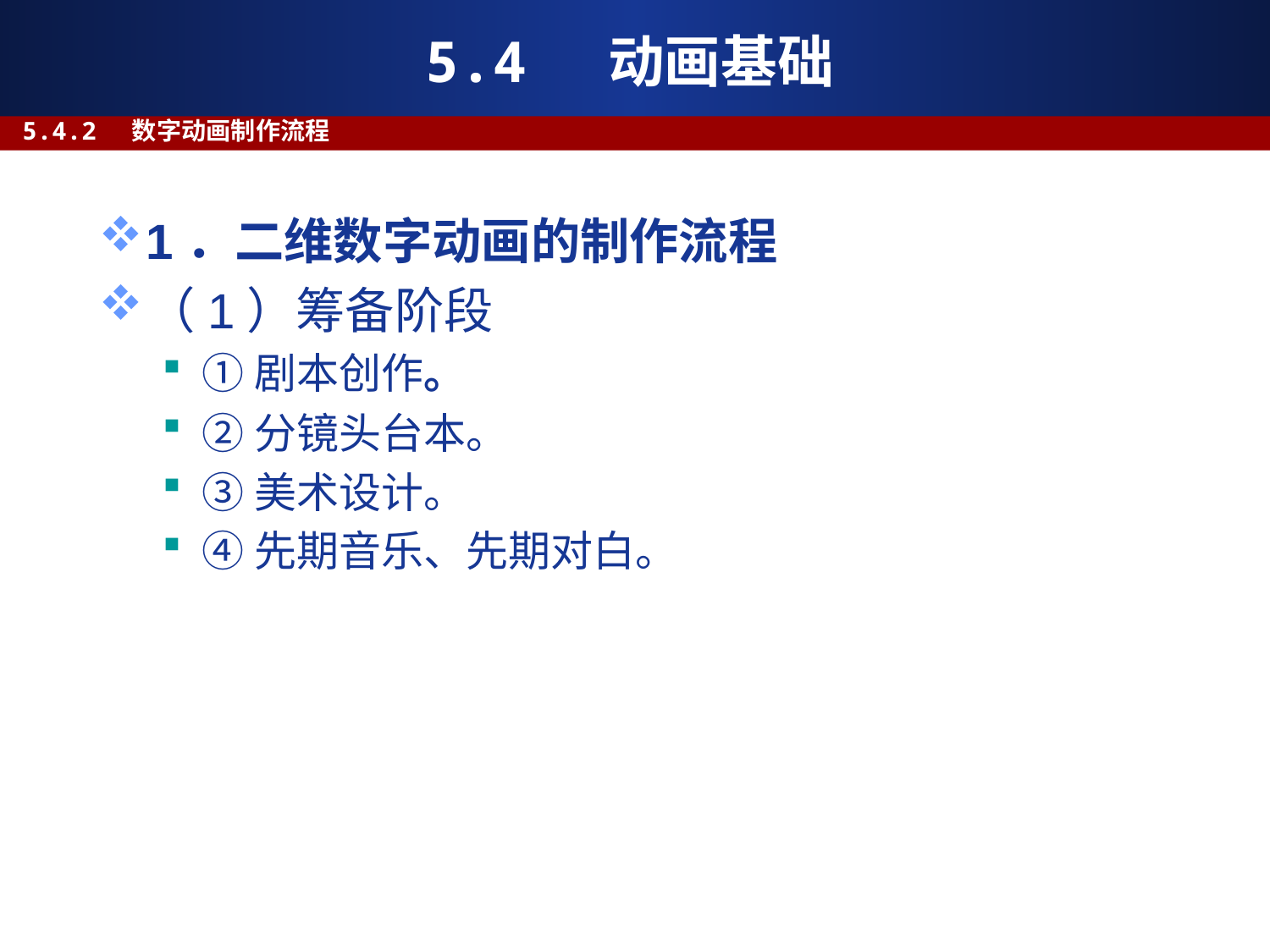

# 5.4  动画基础
5.4.2  数字动画制作流程
1．二维数字动画的制作流程
（1）筹备阶段
①剧本创作。
②分镜头台本。
③美术设计。
④先期音乐、先期对白。